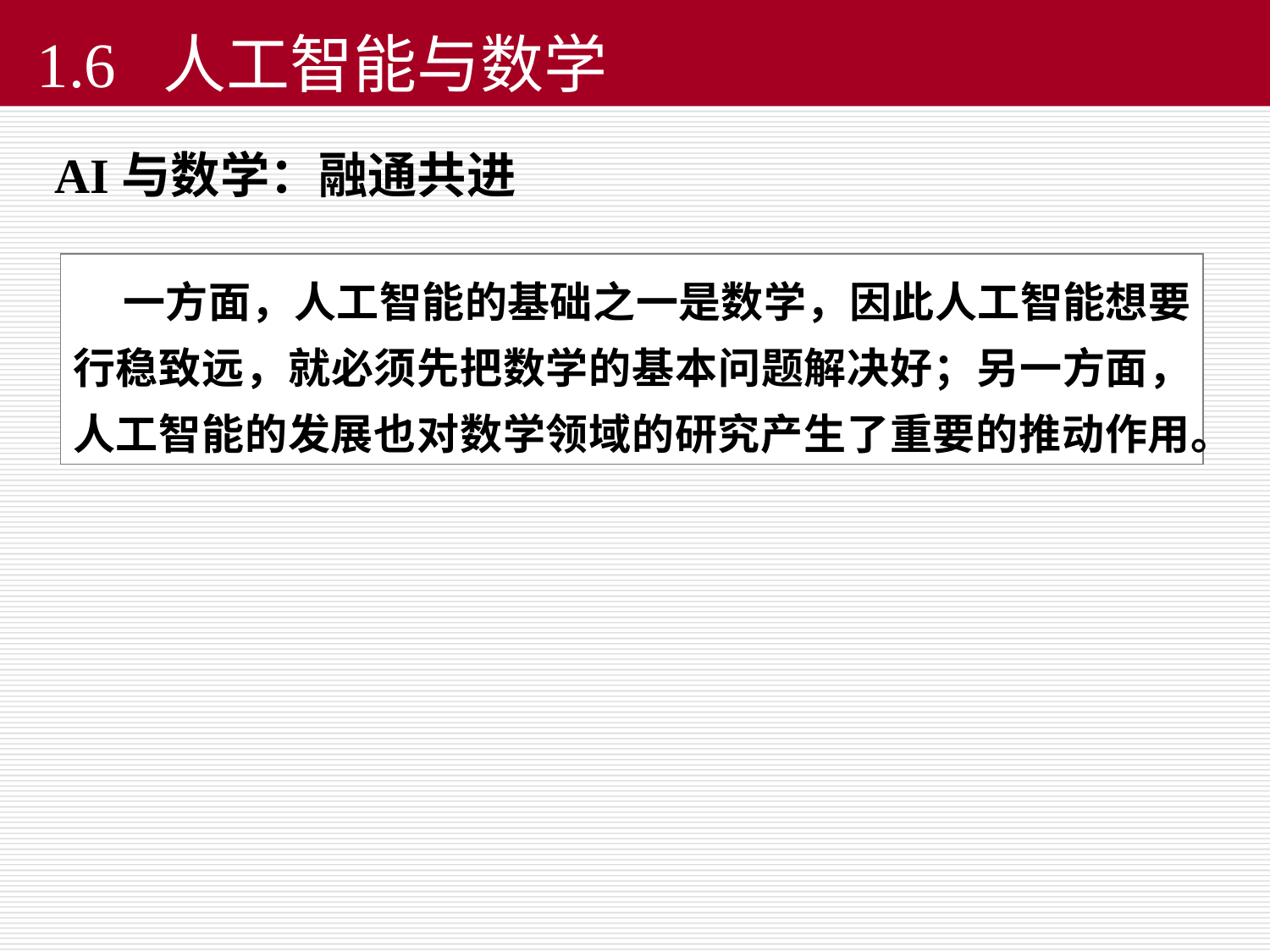

1.6  人工智能与数学
AI与数学：融通共进
    一方面，人工智能的基础之一是数学，因此人工智能想要行稳致远，就必须先把数学的基本问题解决好；另一方面，人工智能的发展也对数学领域的研究产生了重要的推动作用。
88